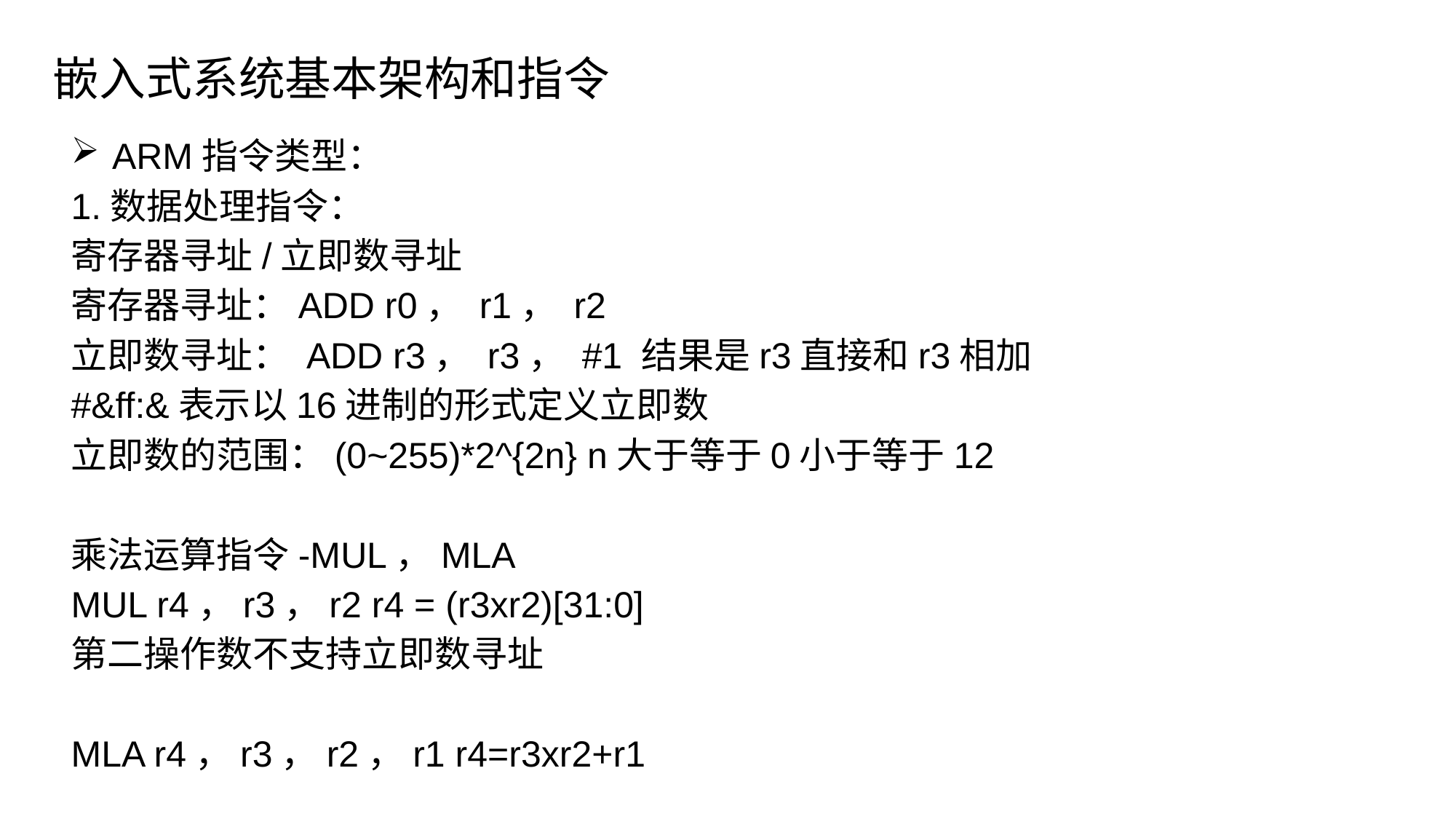

# 嵌入式系统基本架构和指令
ARM指令类型：
1.数据处理指令：
寄存器寻址/立即数寻址
寄存器寻址：ADD r0， r1， r2
立即数寻址： ADD r3， r3， #1 结果是r3直接和r3相加
#&ff:&表示以16进制的形式定义立即数
立即数的范围：(0~255)*2^{2n} n大于等于0小于等于12

乘法运算指令-MUL，MLA
MUL r4，r3，r2 r4 = (r3xr2)[31:0]
第二操作数不支持立即数寻址

MLA r4，r3，r2，r1 r4=r3xr2+r1

10